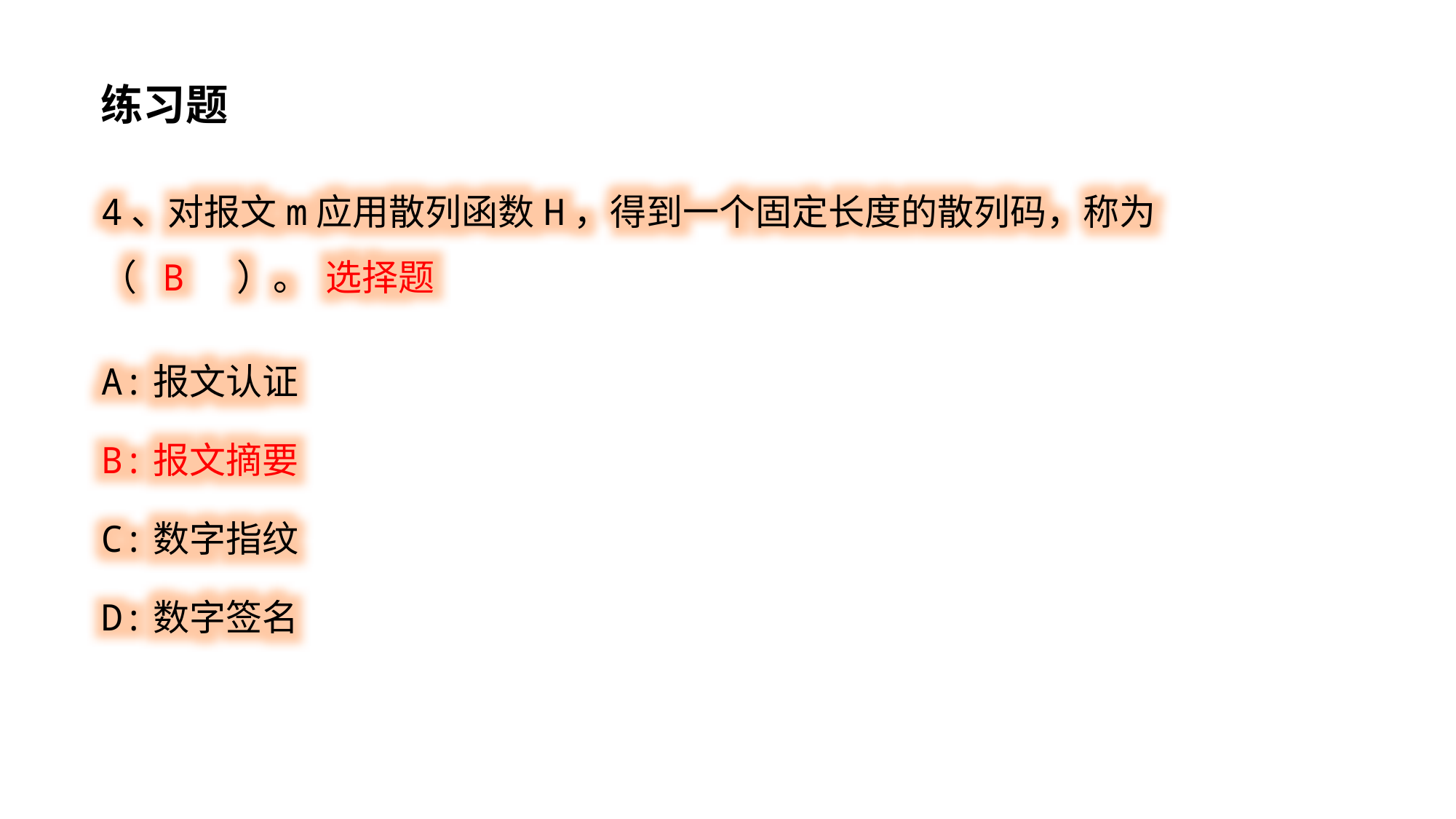

练习题
4、对报文m应用散列函数H，得到一个固定长度的散列码，称为（  B  ）。  选择题

A:报文认证

B:报文摘要

C:数字指纹

D:数字签名